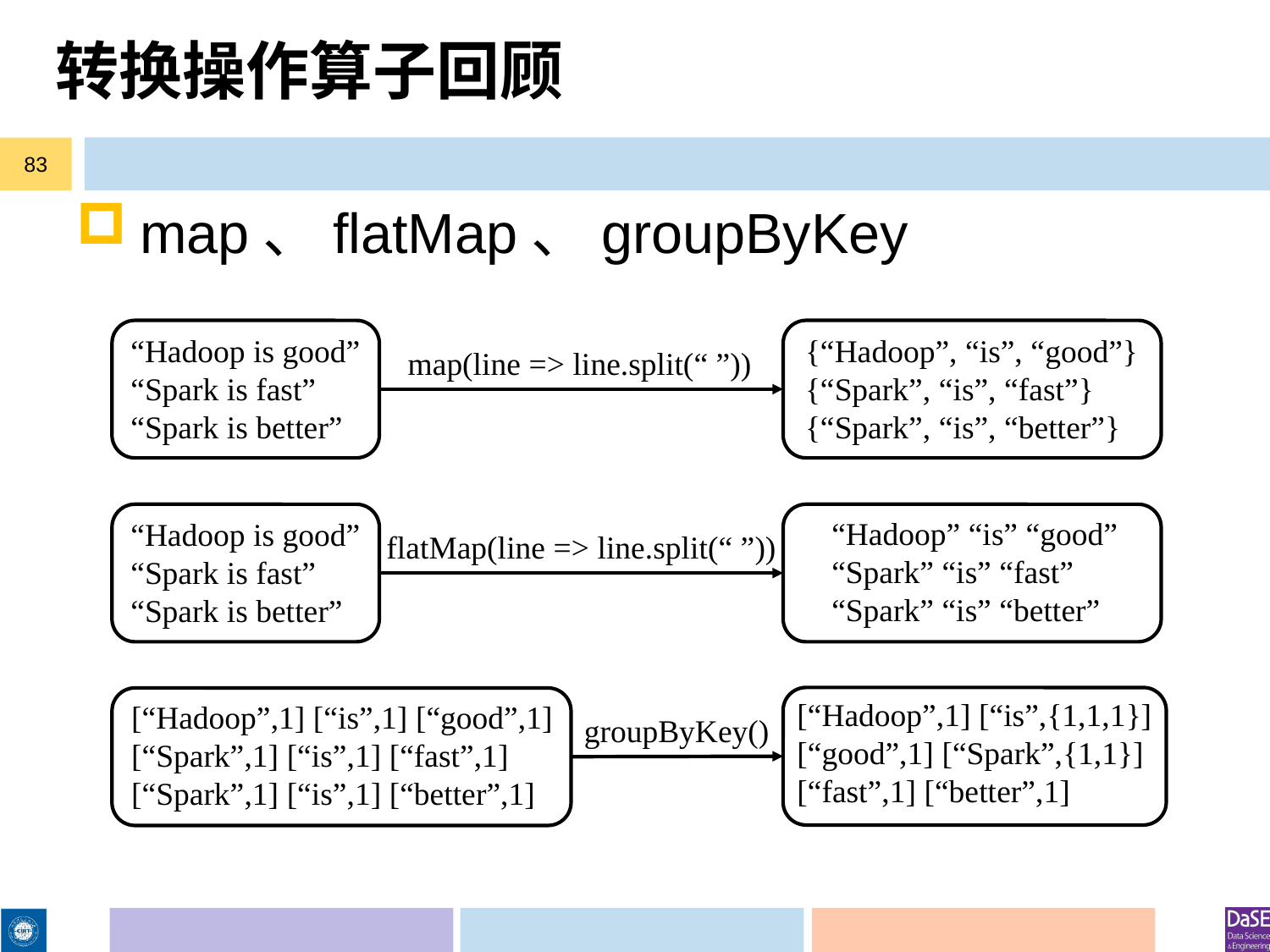

# 转换操作算子回顾
83
map、flatMap、groupByKey

“Hadoop is good”
“Spark is fast”
“Spark is better”
{“Hadoop”, “is”, “good”}
{“Spark”, “is”, “fast”}
{“Spark”, “is”, “better”}
map(line => line.split(“ ”))

“Hadoop” “is” “good”
“Spark” “is” “fast”
“Spark” “is” “better”
“Hadoop is good”
“Spark is fast”
“Spark is better”
flatMap(line => line.split(“ ”))

[“Hadoop”,1] [“is”,{1,1,1}]
[“good”,1] [“Spark”,{1,1}]
[“fast”,1] [“better”,1]
[“Hadoop”,1] [“is”,1] [“good”,1]
[“Spark”,1] [“is”,1] [“fast”,1]
[“Spark”,1] [“is”,1] [“better”,1]
groupByKey()